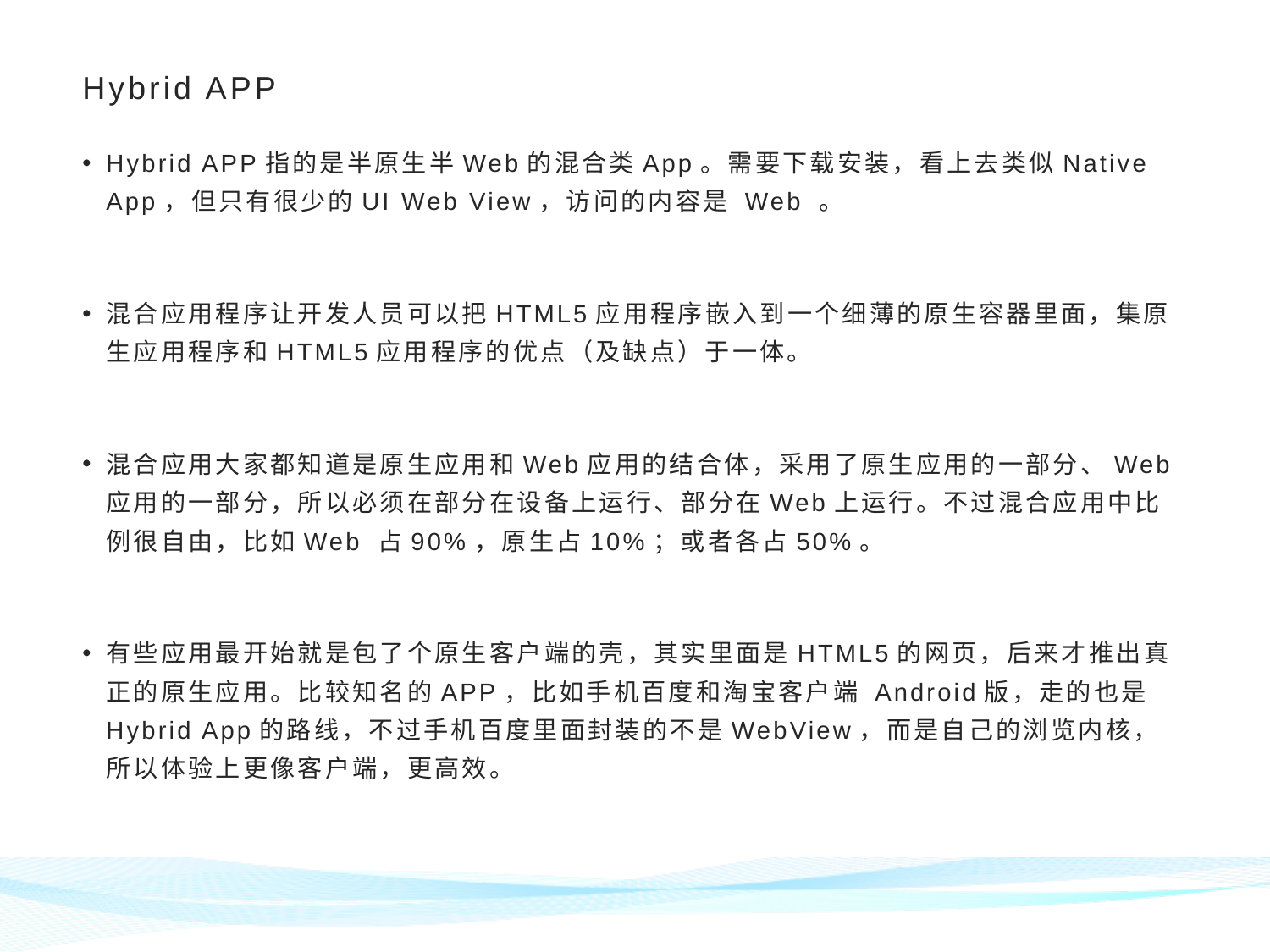

# Hybrid APP
Hybrid APP指的是半原生半Web的混合类App。需要下载安装，看上去类似Native App，但只有很少的UI Web View，访问的内容是 Web 。

混合应用程序让开发人员可以把HTML5应用程序嵌入到一个细薄的原生容器里面，集原生应用程序和HTML5应用程序的优点（及缺点）于一体。

混合应用大家都知道是原生应用和Web应用的结合体，采用了原生应用的一部分、Web应用的一部分，所以必须在部分在设备上运行、部分在Web上运行。不过混合应用中比例很自由，比如Web 占90%，原生占10%；或者各占50%。

有些应用最开始就是包了个原生客户端的壳，其实里面是HTML5的网页，后来才推出真正的原生应用。比较知名的APP，比如手机百度和淘宝客户端 Android版，走的也是Hybrid App的路线，不过手机百度里面封装的不是WebView，而是自己的浏览内核，所以体验上更像客户端，更高效。